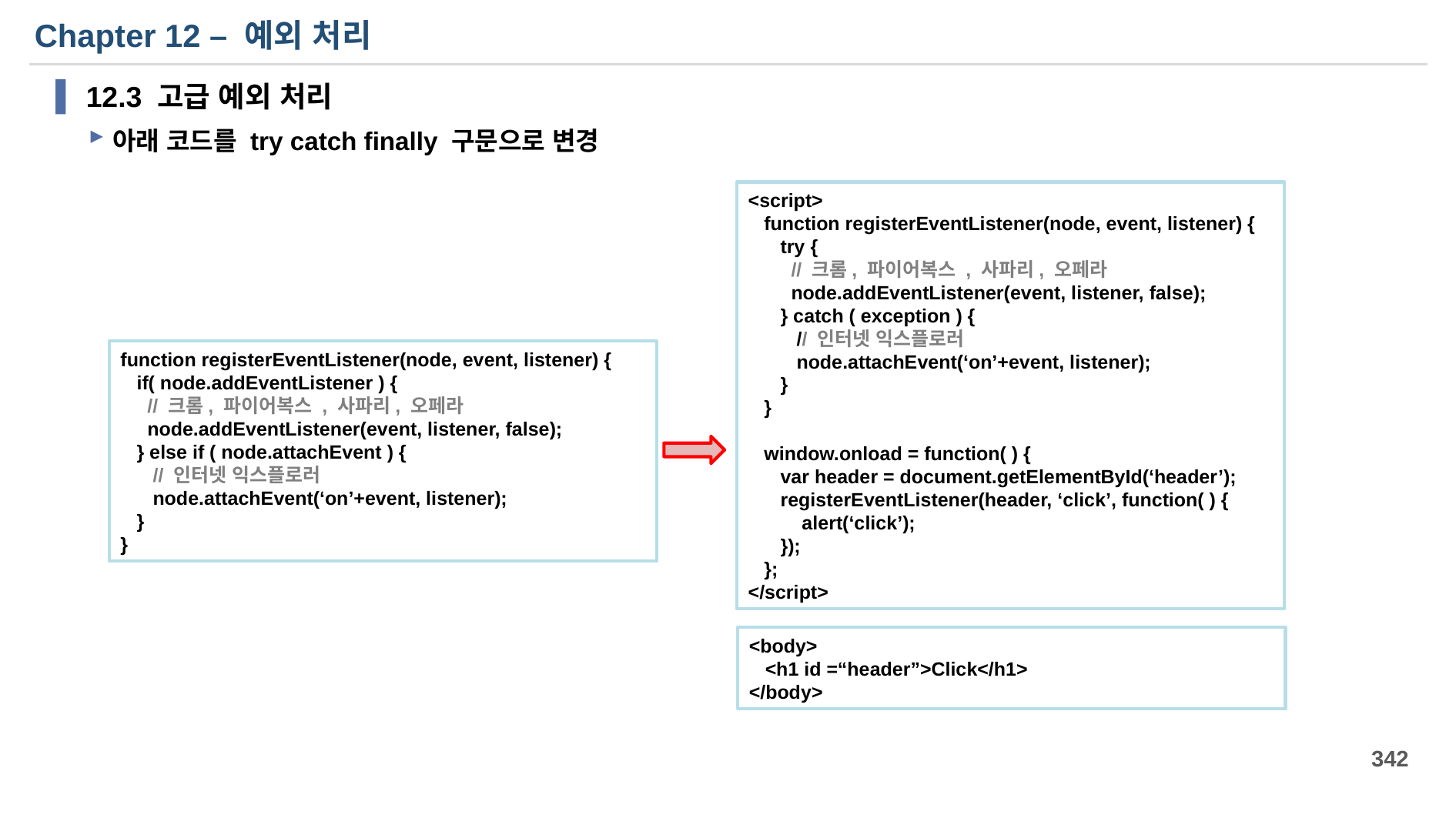

# Chapter 12 – 예외 처리
12.3 고급 예외 처리
아래 코드를 try catch finally 구문으로 변경

<script>
   function registerEventListener(node, event, listener) {
      try {
        // 크롬, 파이어복스 , 사파리, 오페라
        node.addEventListener(event, listener, false);
      } catch ( exception ) {
         // 인터넷 익스플로러
         node.attachEvent(‘on’+event, listener);
      }
   }

   window.onload = function( ) {
      var header = document.getElementById(‘header’);
      registerEventListener(header, ‘click’, function( ) {
          alert(‘click’);
      });
   };
</script>
function registerEventListener(node, event, listener) {
   if( node.addEventListener ) {
     // 크롬, 파이어복스 , 사파리, 오페라
     node.addEventListener(event, listener, false);
   } else if ( node.attachEvent ) {
      // 인터넷 익스플로러
      node.attachEvent(‘on’+event, listener);
   }
}

<body>
   <h1 id =“header”>Click</h1>
</body>
342